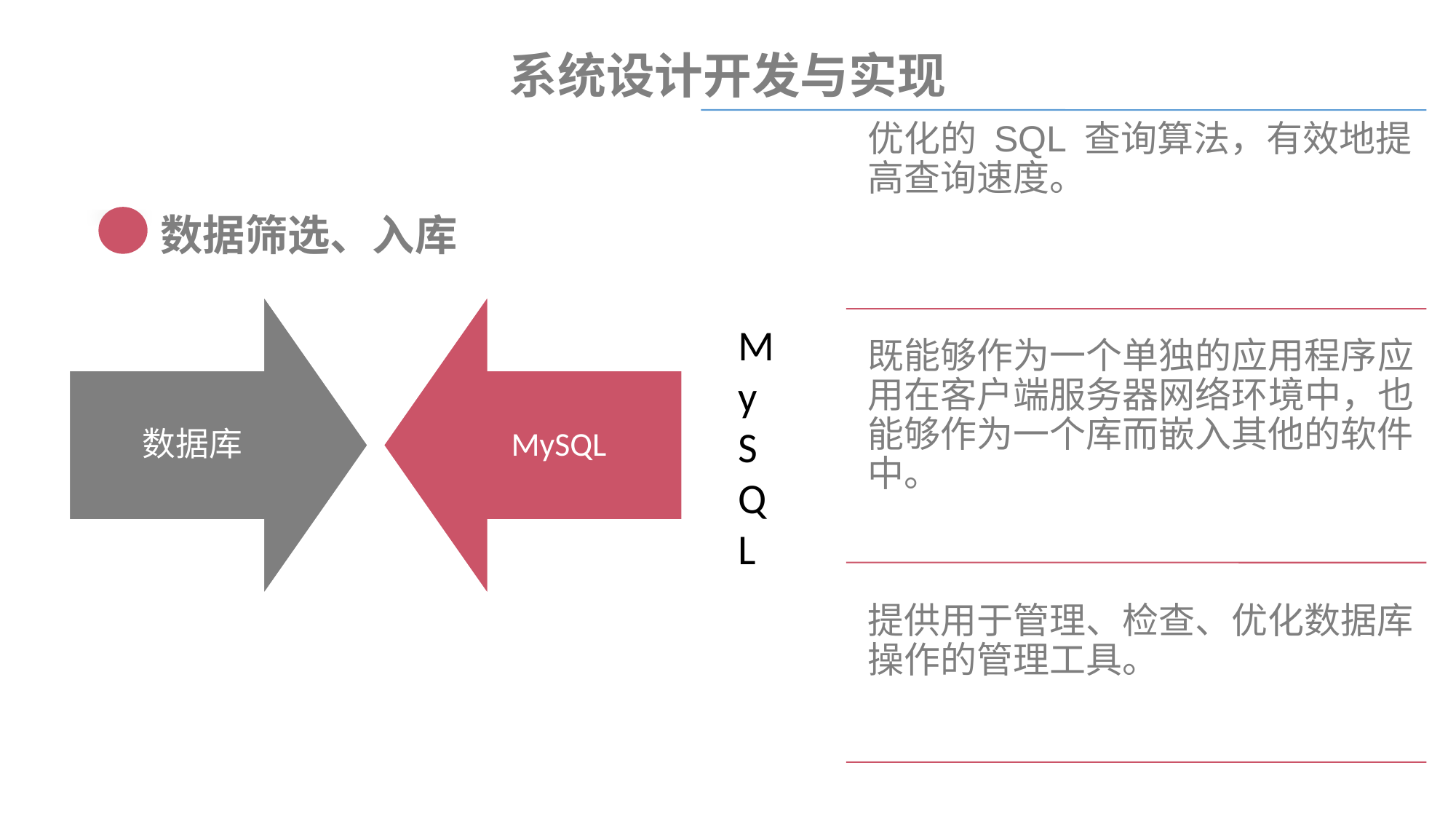

系统设计开发与实现

优化的 SQL 查询算法，有效地提高查询速度。
既能够作为一个单独的应用程序应用在客户端服务器网络环境中，也能够作为一个库而嵌入其他的软件中。
提供用于管理、检查、优化数据库操作的管理工具。
MySQL
数据筛选、入库

数据库
MySQL